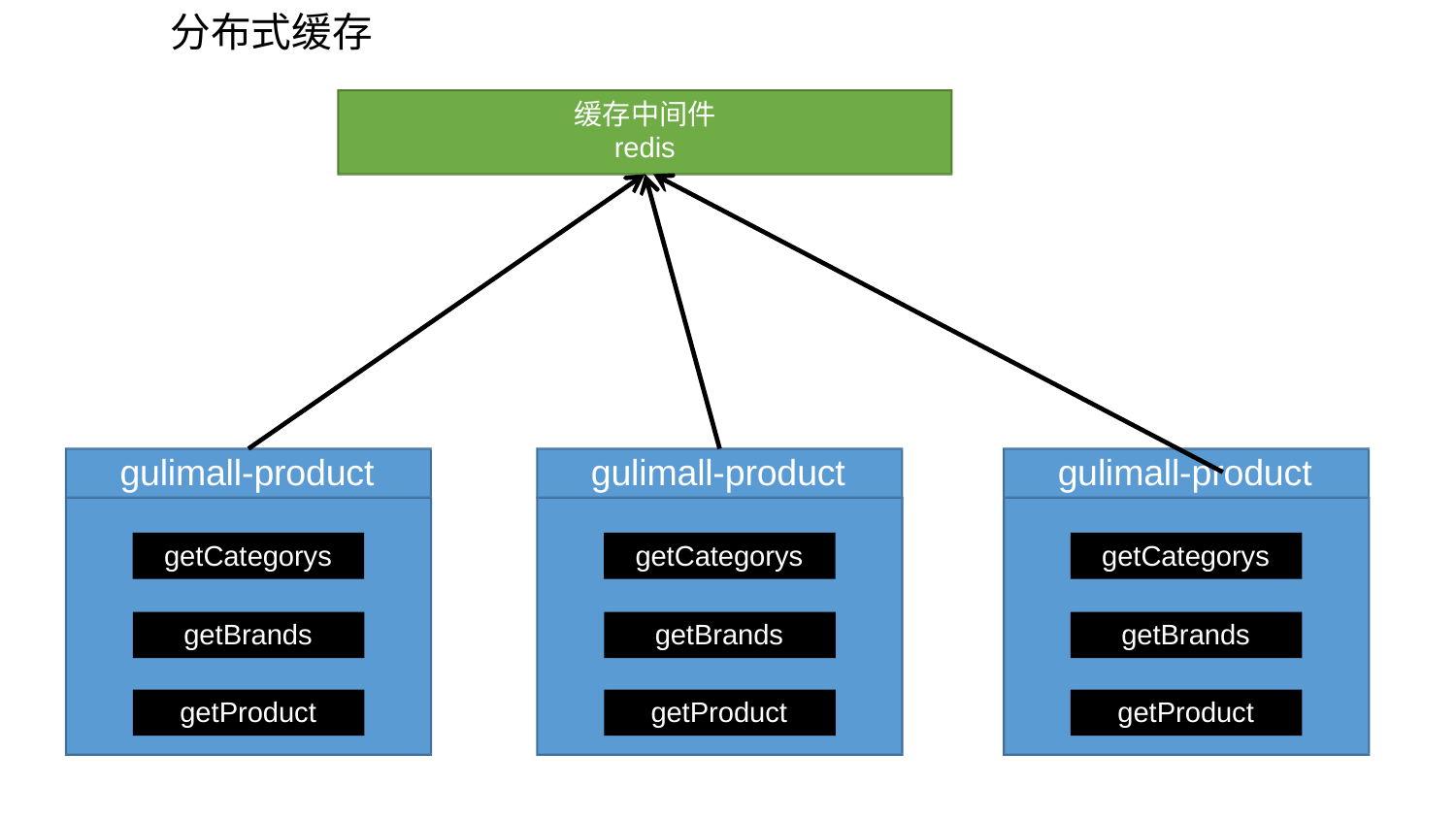

# 分布式缓存

缓存中间件
redis

gulimall-product
gulimall-product
gulimall-product

getCategorys
getCategorys
getCategorys

getBrands
getBrands
getBrands

getProduct
getProduct
getProduct